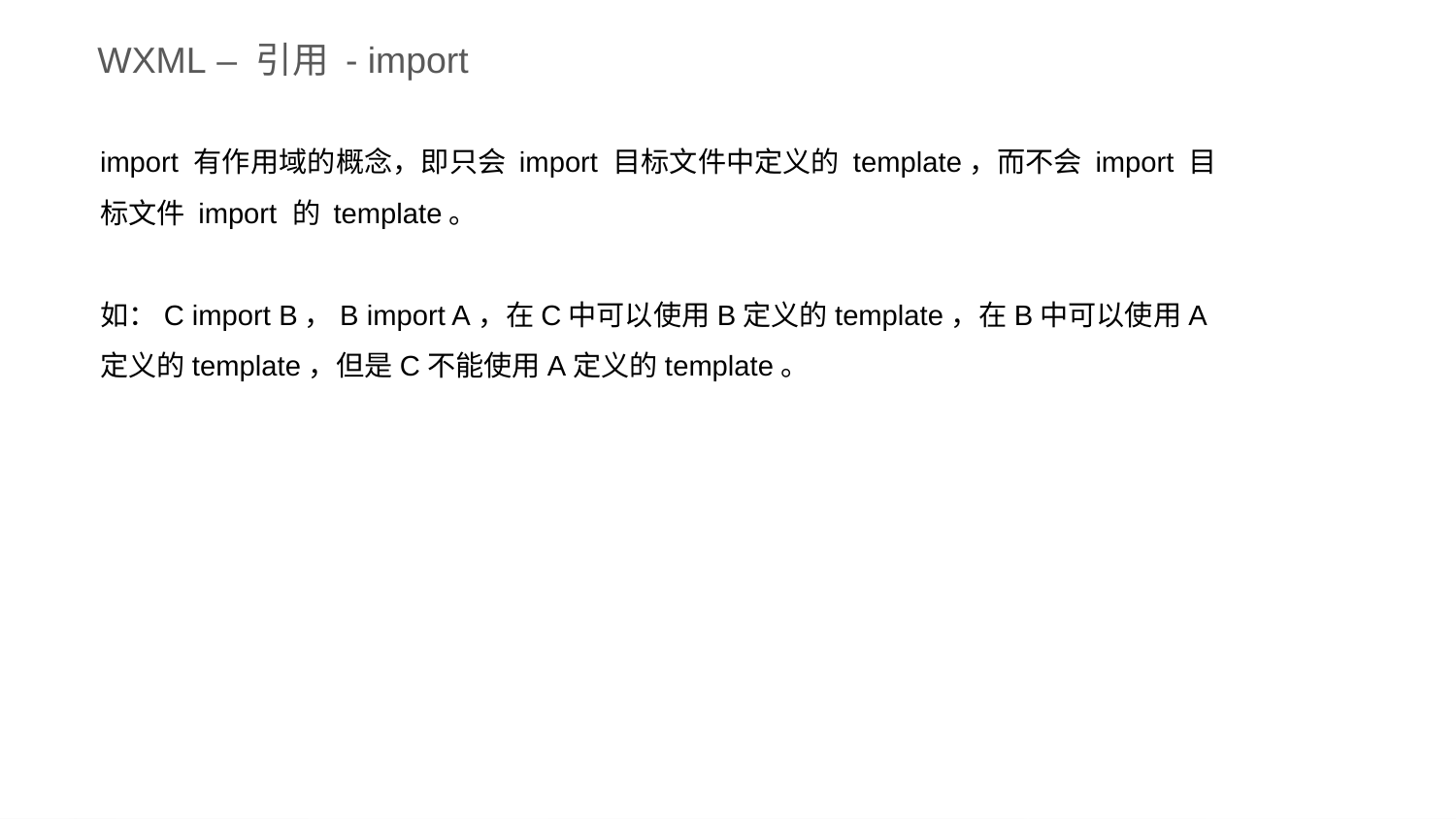

WXML – 引用 - import
import 有作用域的概念，即只会 import 目标文件中定义的 template，而不会 import 目标文件 import 的 template。

如：C import B，B import A，在C中可以使用B定义的template，在B中可以使用A定义的template，但是C不能使用A定义的template。